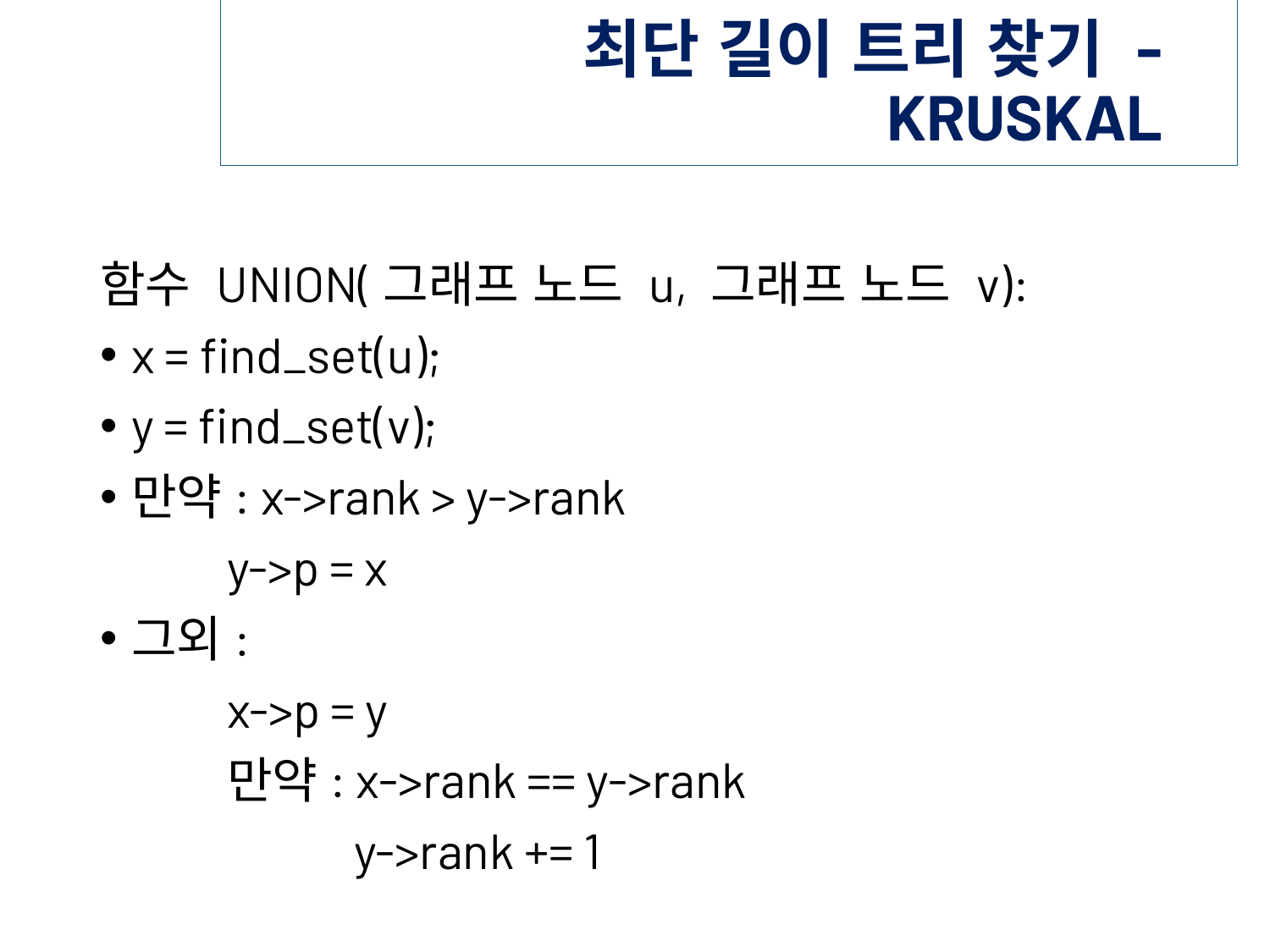

# 최단 길이 트리 찾기 - KRUSKAL
함수 UNION(그래프 노드 u, 그래프 노드 v):
x = find_set(u);
y = find_set(v);
만약: x->rank > y->rank
	y->p = x
그외:
	x->p = y
	만약: x->rank == y->rank
		y->rank += 1